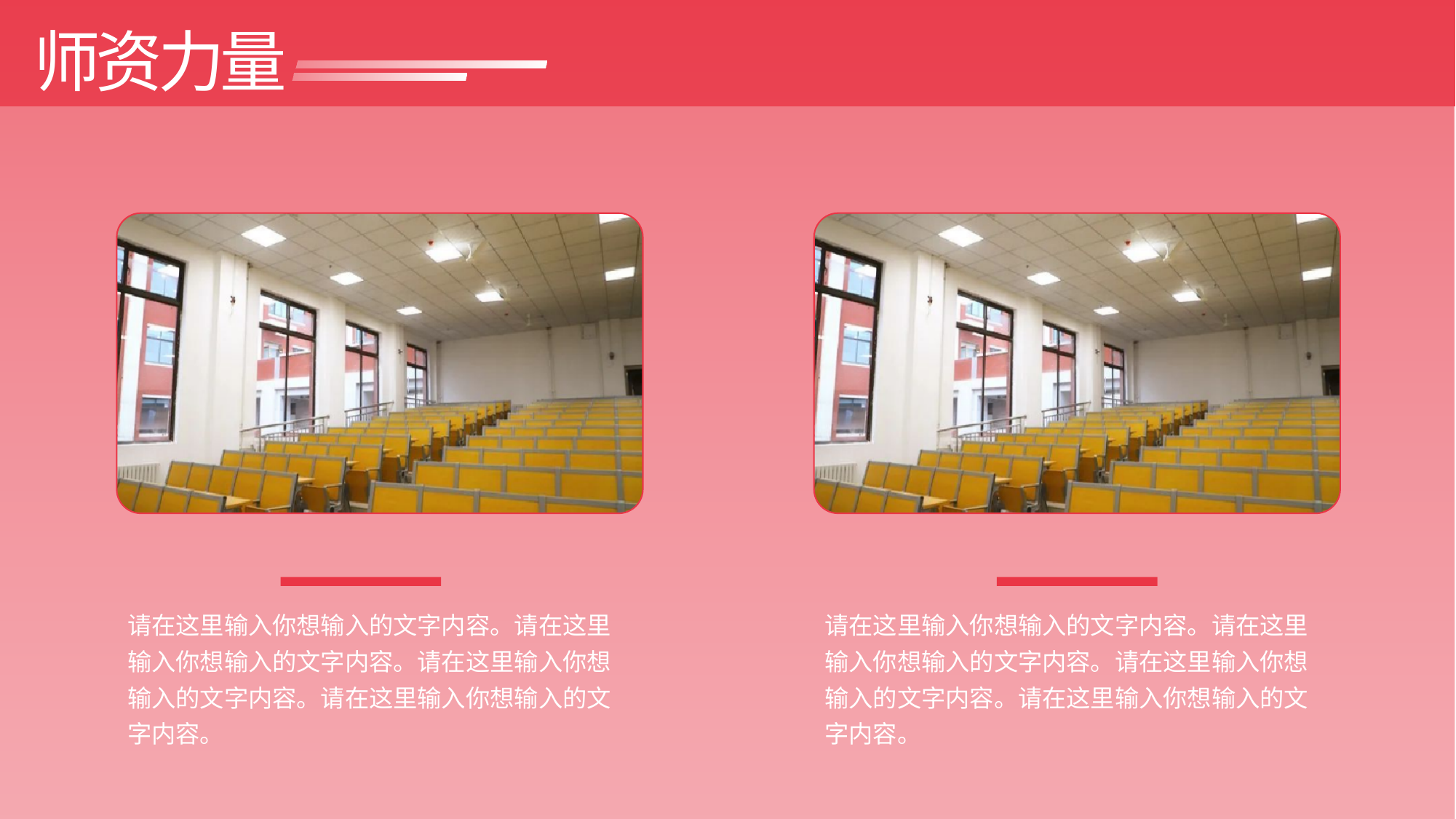

师资力量

请在这里输入你想输入的文字内容。请在这里输入你想输入的文字内容。请在这里输入你想输入的文字内容。请在这里输入你想输入的文字内容。

请在这里输入你想输入的文字内容。请在这里输入你想输入的文字内容。请在这里输入你想输入的文字内容。请在这里输入你想输入的文字内容。